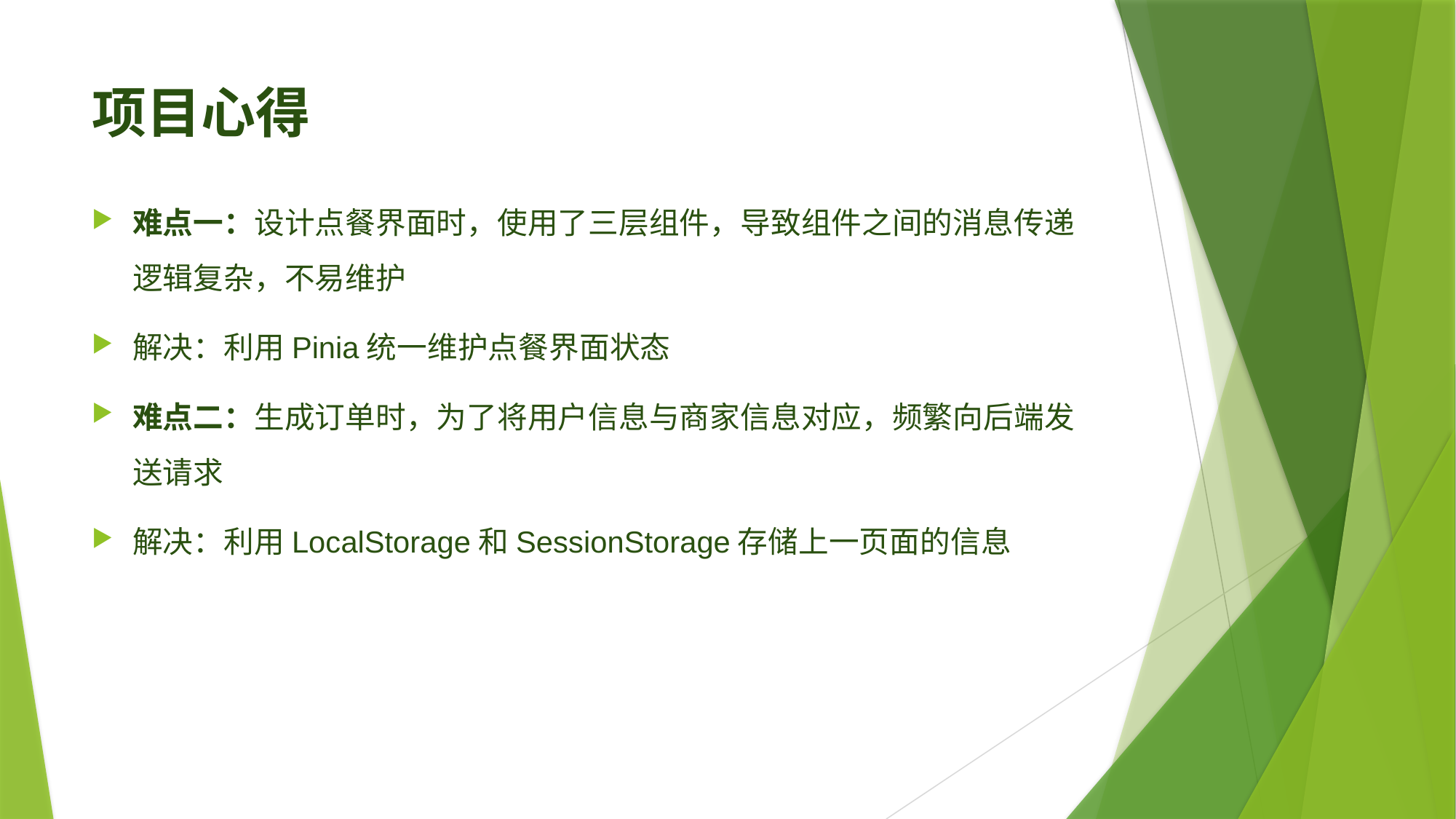

# 项目心得
难点一：设计点餐界面时，使用了三层组件，导致组件之间的消息传递逻辑复杂，不易维护
解决：利用Pinia统一维护点餐界面状态
难点二：生成订单时，为了将用户信息与商家信息对应，频繁向后端发送请求
解决：利用LocalStorage和SessionStorage存储上一页面的信息